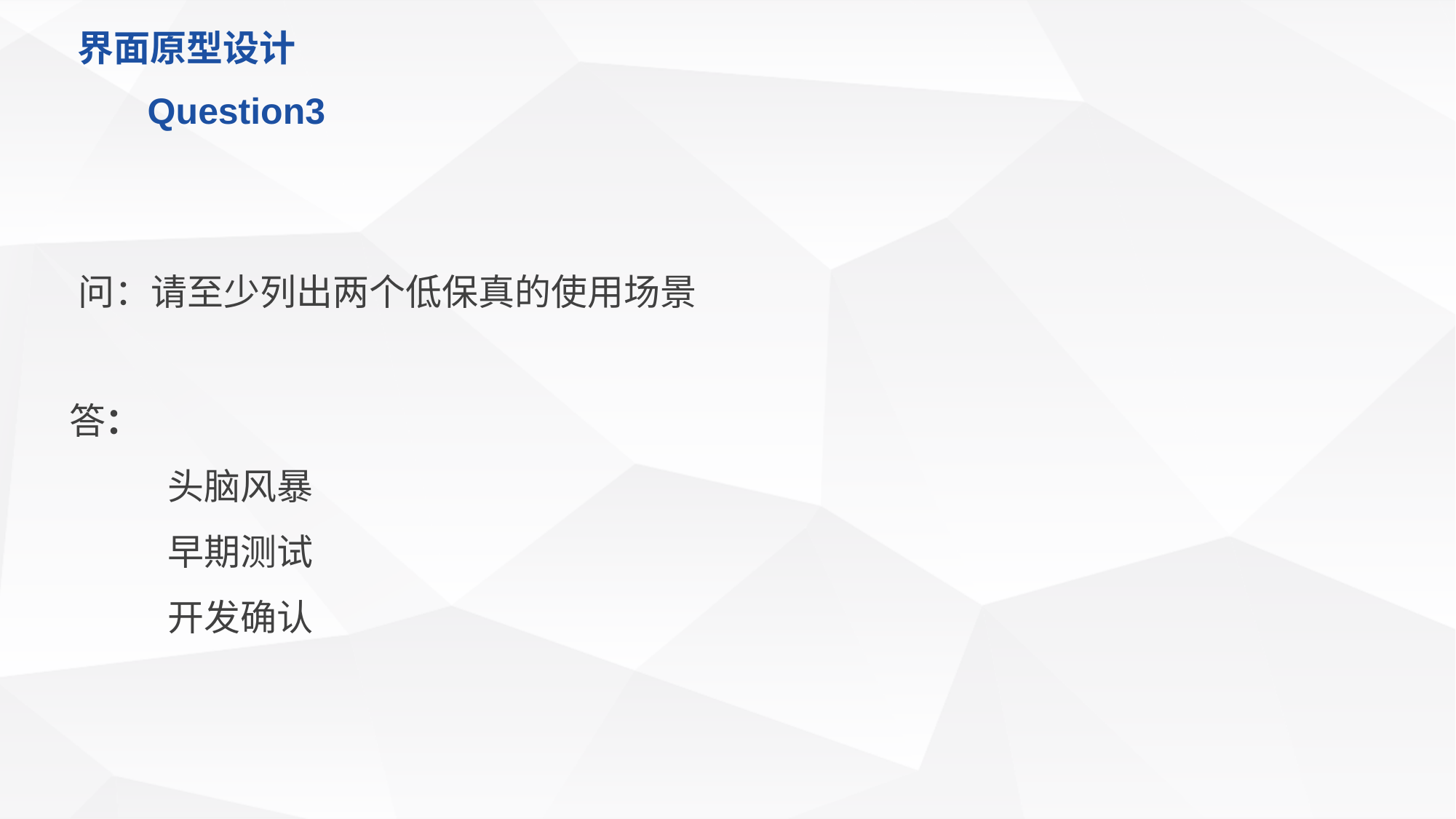

界面原型设计
Question3
问：请至少列出两个低保真的使用场景
答：
           头脑风暴
           早期测试
           开发确认